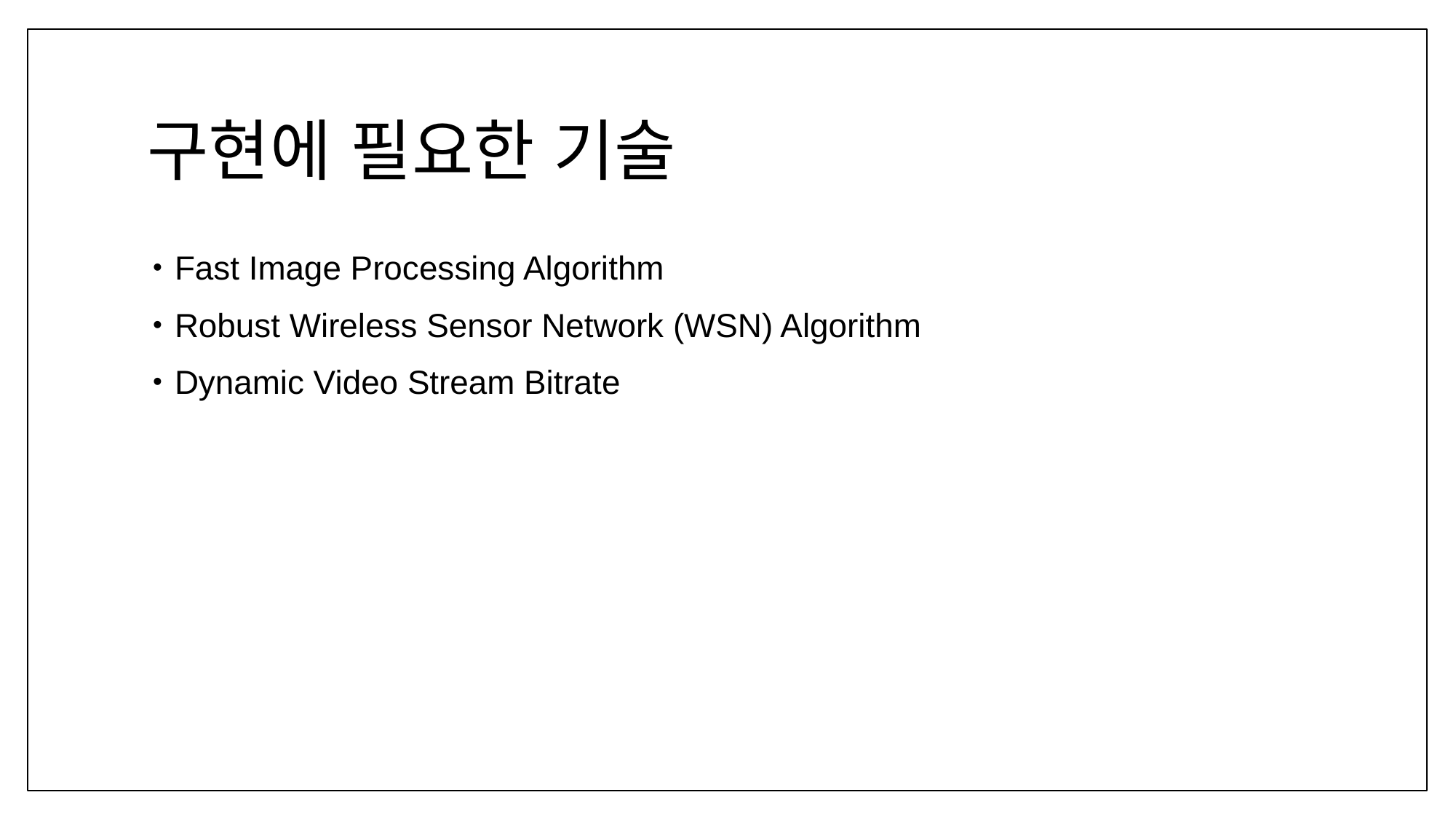

# 구현에 필요한 기술
Fast Image Processing Algorithm
Robust Wireless Sensor Network (WSN) Algorithm
Dynamic Video Stream Bitrate